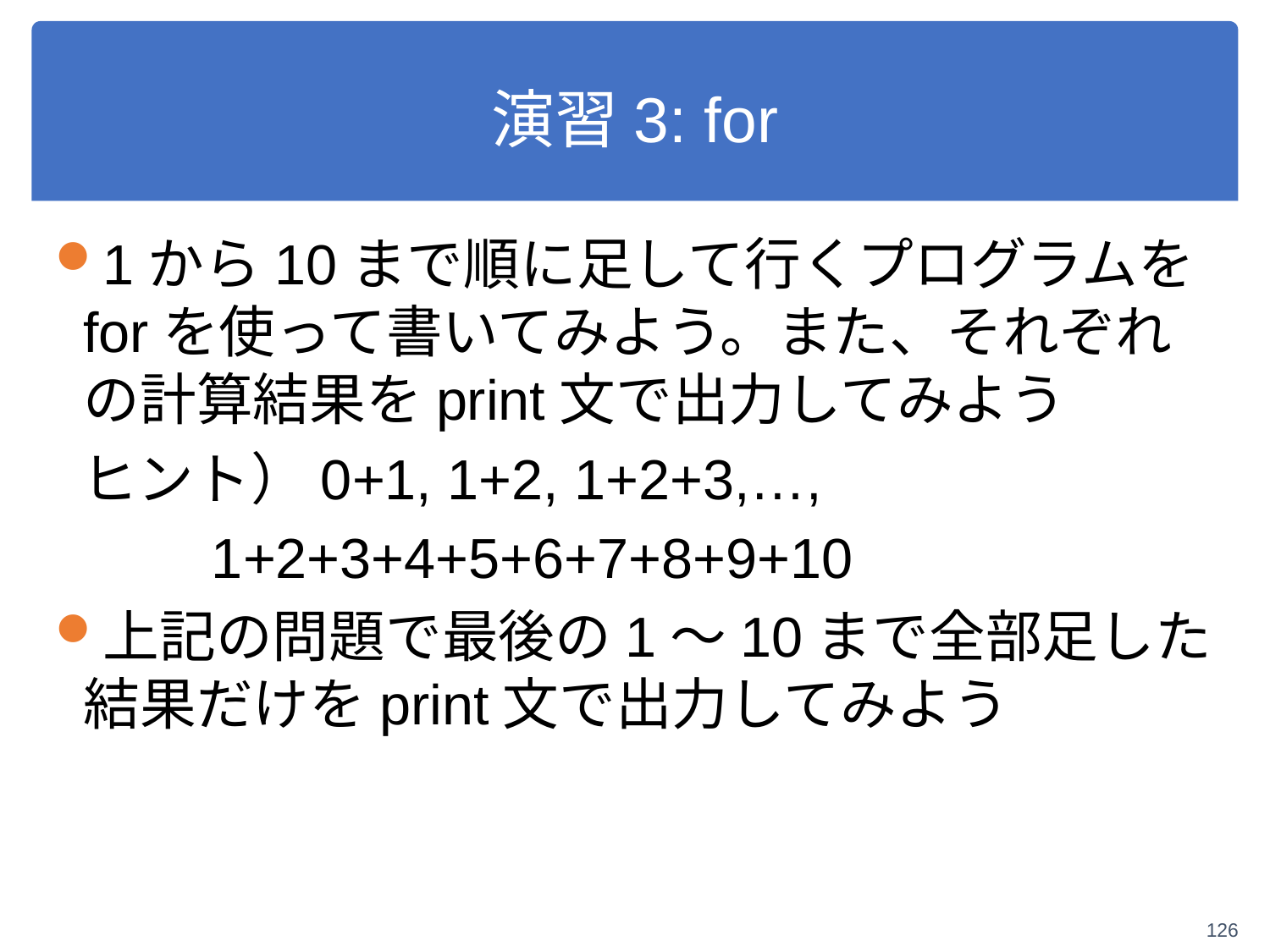

# 演習3: for
1から10まで順に足して行くプログラムをforを使って書いてみよう。また、それぞれの計算結果をprint文で出力してみよう
 ヒント）0+1, 1+2, 1+2+3,…,
          1+2+3+4+5+6+7+8+9+10
上記の問題で最後の1～10まで全部足した結果だけをprint文で出力してみよう

126